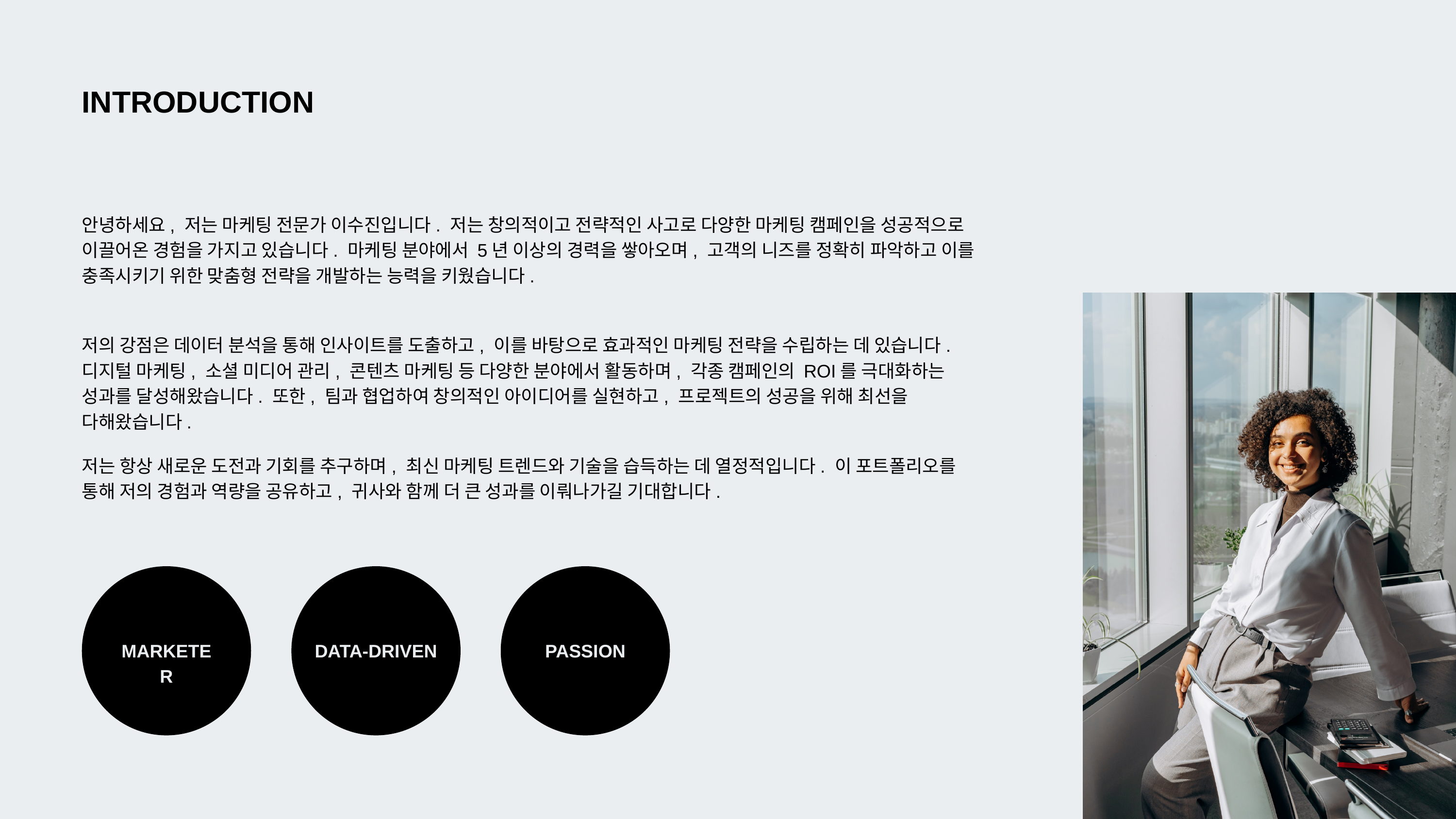

INTRODUCTION
안녕하세요, 저는 마케팅 전문가 이수진입니다. 저는 창의적이고 전략적인 사고로 다양한 마케팅 캠페인을 성공적으로 이끌어온 경험을 가지고 있습니다. 마케팅 분야에서 5년 이상의 경력을 쌓아오며, 고객의 니즈를 정확히 파악하고 이를 충족시키기 위한 맞춤형 전략을 개발하는 능력을 키웠습니다.

저의 강점은 데이터 분석을 통해 인사이트를 도출하고, 이를 바탕으로 효과적인 마케팅 전략을 수립하는 데 있습니다. 디지털 마케팅, 소셜 미디어 관리, 콘텐츠 마케팅 등 다양한 분야에서 활동하며, 각종 캠페인의 ROI를 극대화하는 성과를 달성해왔습니다. 또한, 팀과 협업하여 창의적인 아이디어를 실현하고, 프로젝트의 성공을 위해 최선을 다해왔습니다.
저는 항상 새로운 도전과 기회를 추구하며, 최신 마케팅 트렌드와 기술을 습득하는 데 열정적입니다. 이 포트폴리오를 통해 저의 경험과 역량을 공유하고, 귀사와 함께 더 큰 성과를 이뤄나가길 기대합니다.

MARKETER
DATA-DRIVEN
PASSION